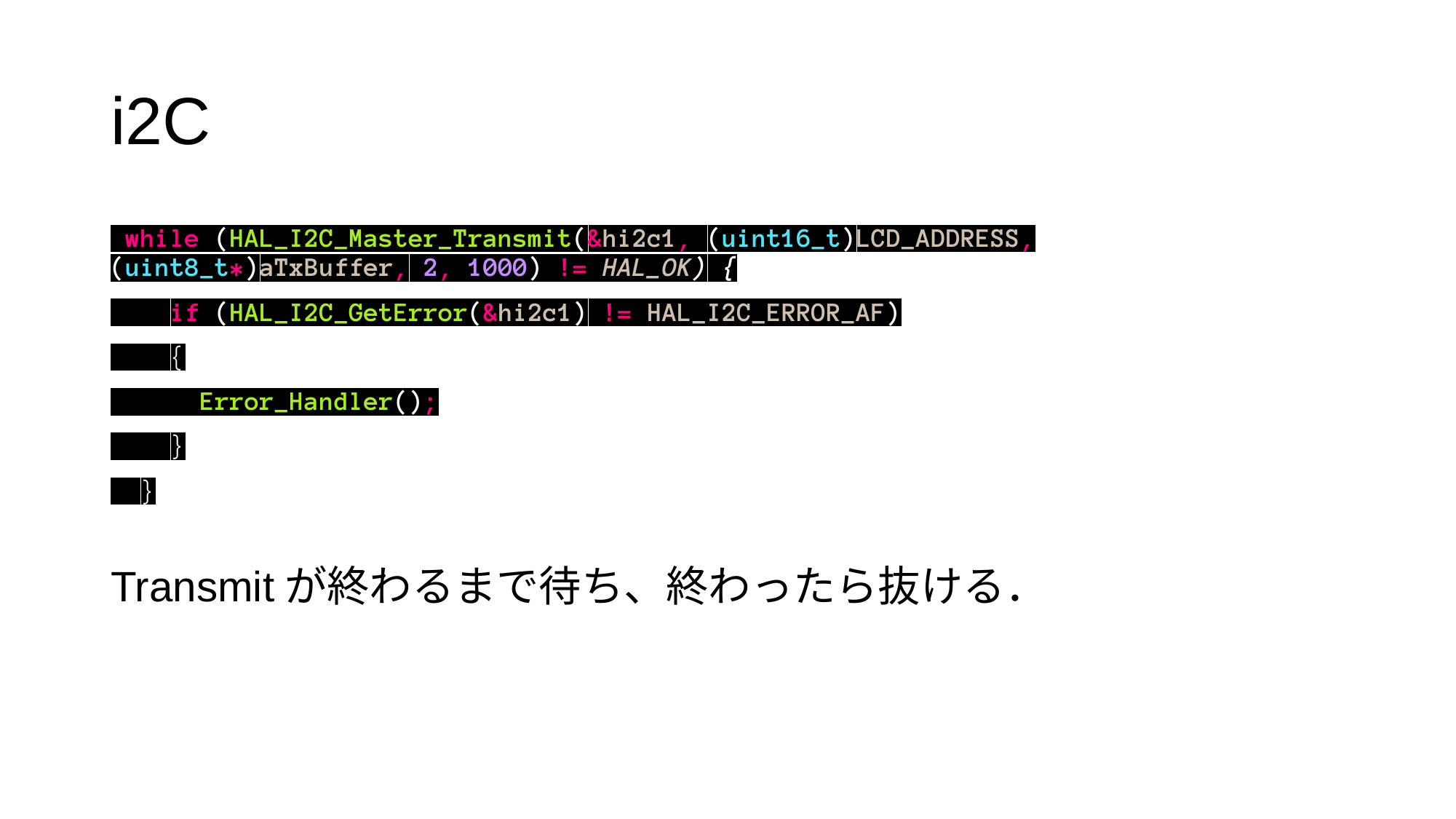

# i2C
 while (HAL_I2C_Master_Transmit(&hi2c1, (uint16_t)LCD_ADDRESS, (uint8_t*)aTxBuffer, 2, 1000) != HAL_OK) {
    if (HAL_I2C_GetError(&hi2c1) != HAL_I2C_ERROR_AF)
    {
      Error_Handler();
    }
  }

Transmitが終わるまで待ち、終わったら抜ける．